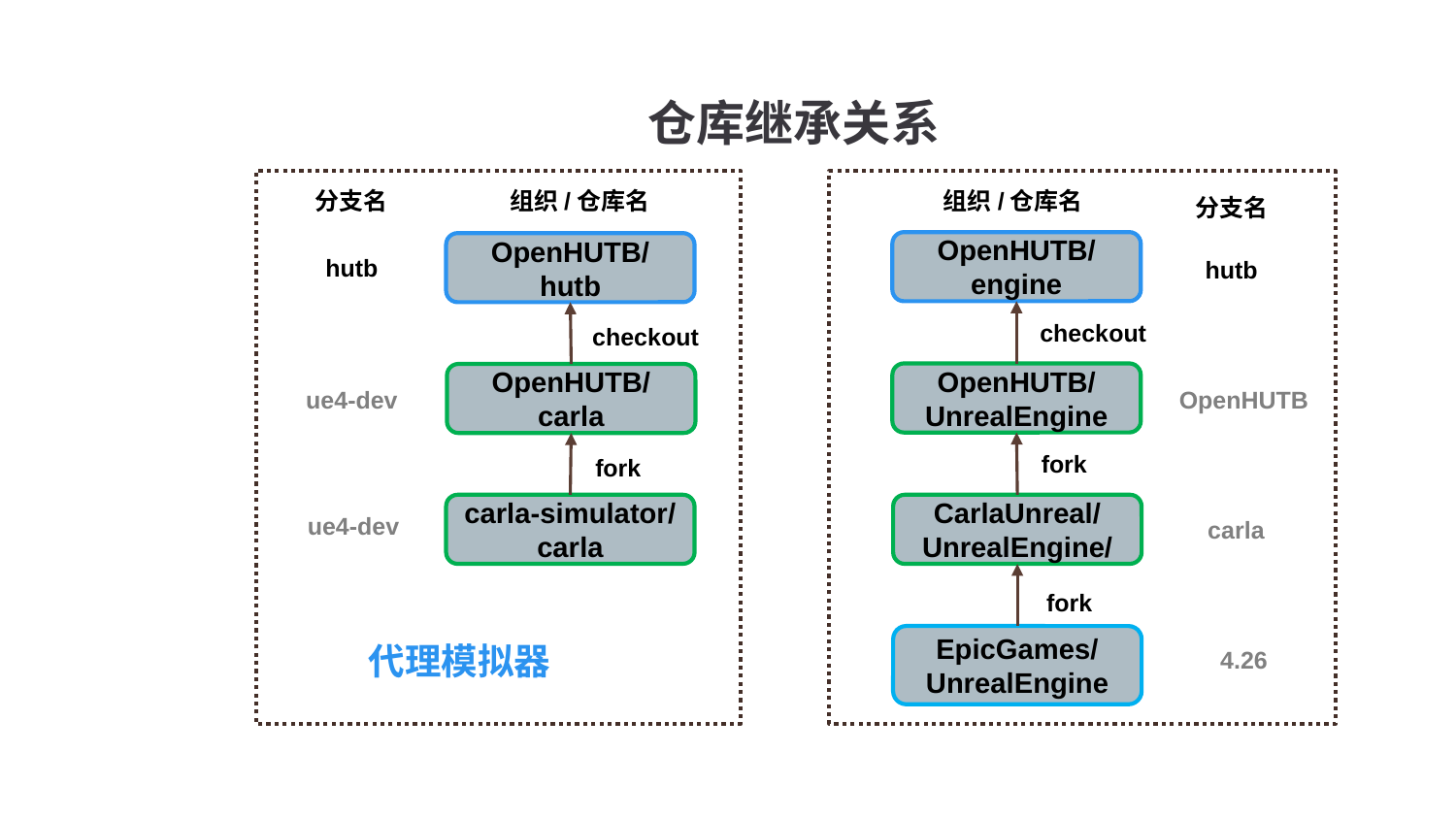

仓库继承关系

分支名
组织/仓库名
组织/仓库名
分支名
hutb
OpenHUTB/
engine
OpenHUTB/
hutb
hutb
checkout
checkout
OpenHUTB/
UnrealEngine
OpenHUTB/
carla
OpenHUTB
ue4-dev
fork
fork
CarlaUnreal/
UnrealEngine/
carla-simulator/
carla
carla
ue4-dev
fork
EpicGames/
UnrealEngine
4.26
代理模拟器